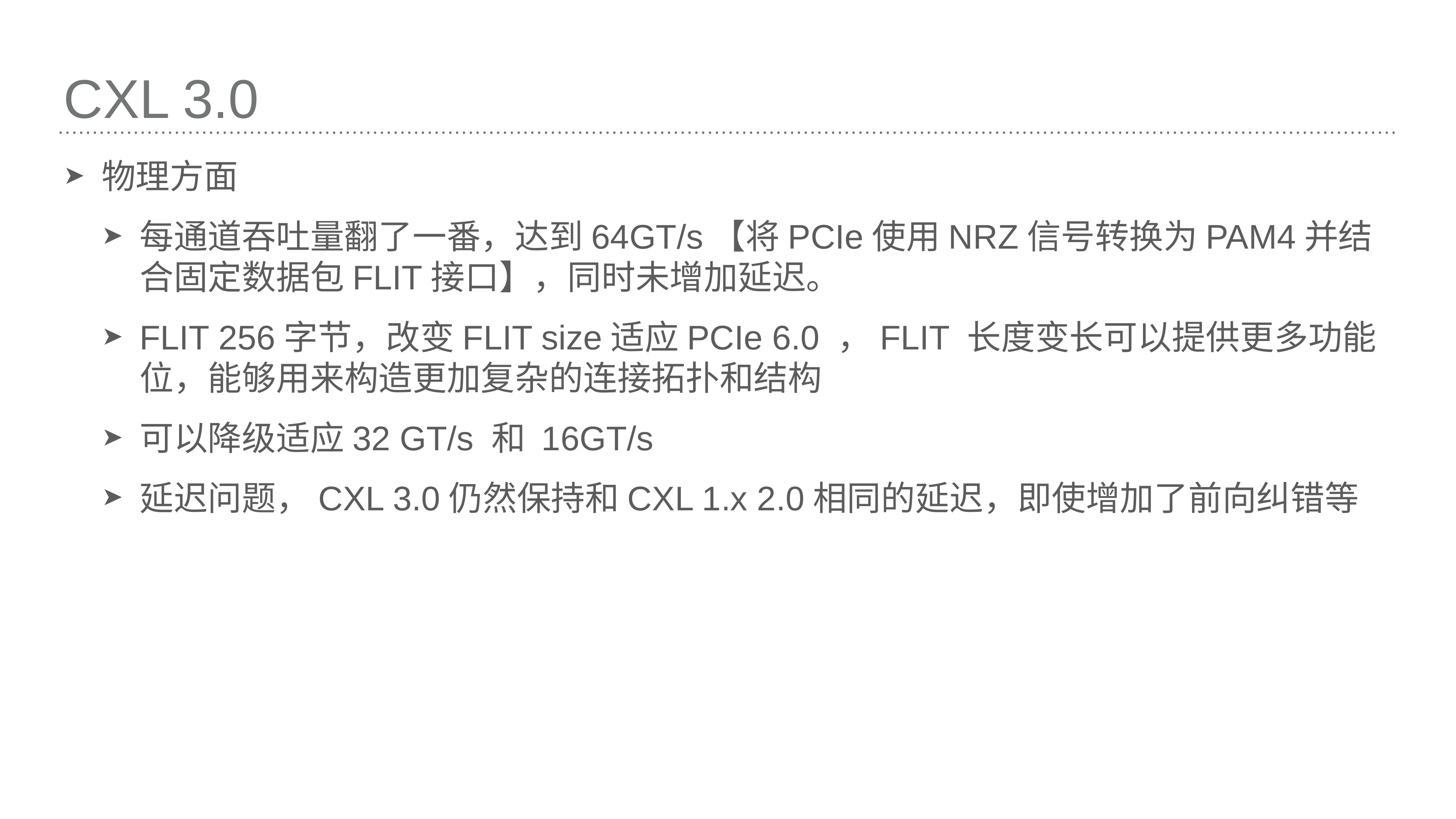

# CXL 3.0

物理方面
每通道吞吐量翻了一番，达到64GT/s【将PCIe使用NRZ信号转换为PAM4并结合固定数据包FLIT接口】，同时未增加延迟。
FLIT 256字节，改变FLIT size适应PCIe 6.0 ，FLIT 长度变长可以提供更多功能位，能够用来构造更加复杂的连接拓扑和结构
可以降级适应32 GT/s 和 16GT/s
延迟问题，CXL 3.0仍然保持和CXL 1.x 2.0相同的延迟，即使增加了前向纠错等